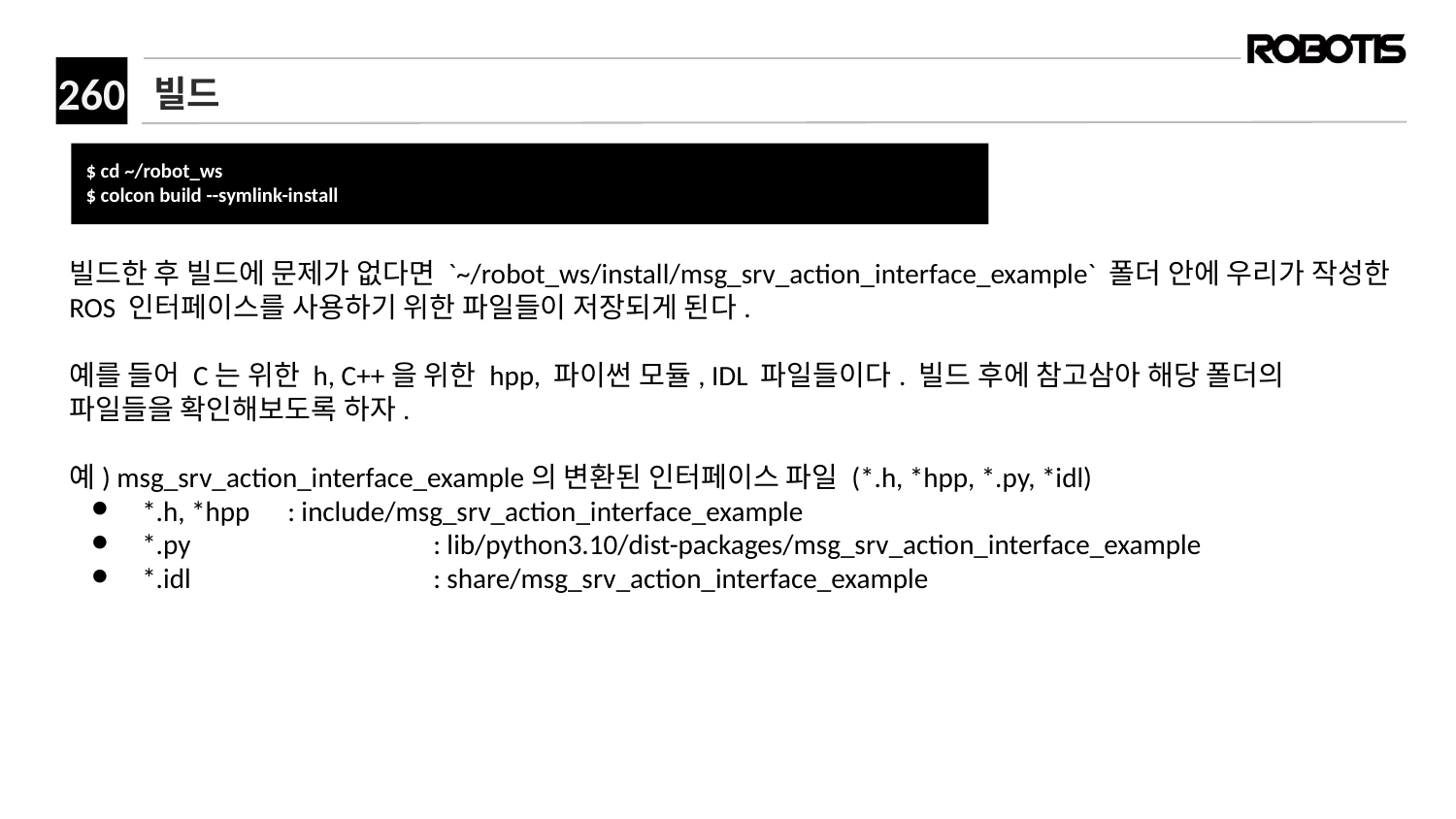

# 빌드
﻿$ cd ~/robot_ws
$ colcon build --symlink-install﻿

빌드한 후 빌드에 문제가 없다면 `~/robot_ws/install/msg_srv_action_interface_example` 폴더 안에 우리가 작성한 ROS 인터페이스를 사용하기 위한 파일들이 저장되게 된다.

예를 들어 C는 위한 h, C++을 위한 hpp, 파이썬 모듈, IDL 파일들이다. 빌드 후에 참고삼아 해당 폴더의 파일들을 확인해보도록 하자.

예) msg_srv_action_interface_example의 변환된 인터페이스 파일 (*.h, *hpp, *.py, *idl)
*.h, *hpp	: include/msg_srv_action_interface_example
*.py		: lib/python3.10/dist-packages/msg_srv_action_interface_example
*.idl		: share/msg_srv_action_interface_example